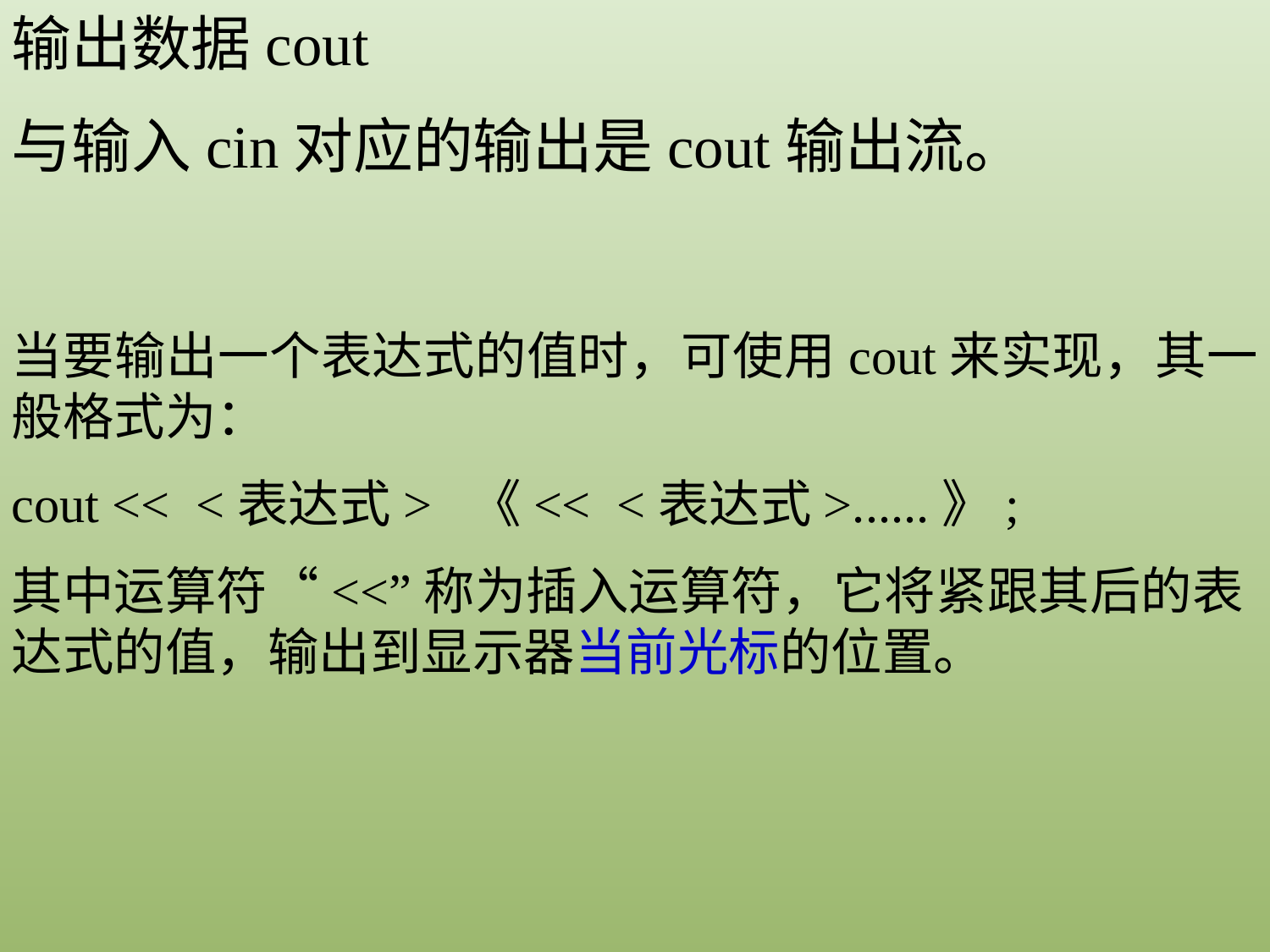

输出数据	cout
与输入cin对应的输出是cout输出流。
当要输出一个表达式的值时，可使用cout来实现，其一般格式为：
cout <<  <表达式>  《<<  <表达式>......》;
其中运算符“<<”称为插入运算符，它将紧跟其后的表达式的值，输出到显示器当前光标的位置。
84